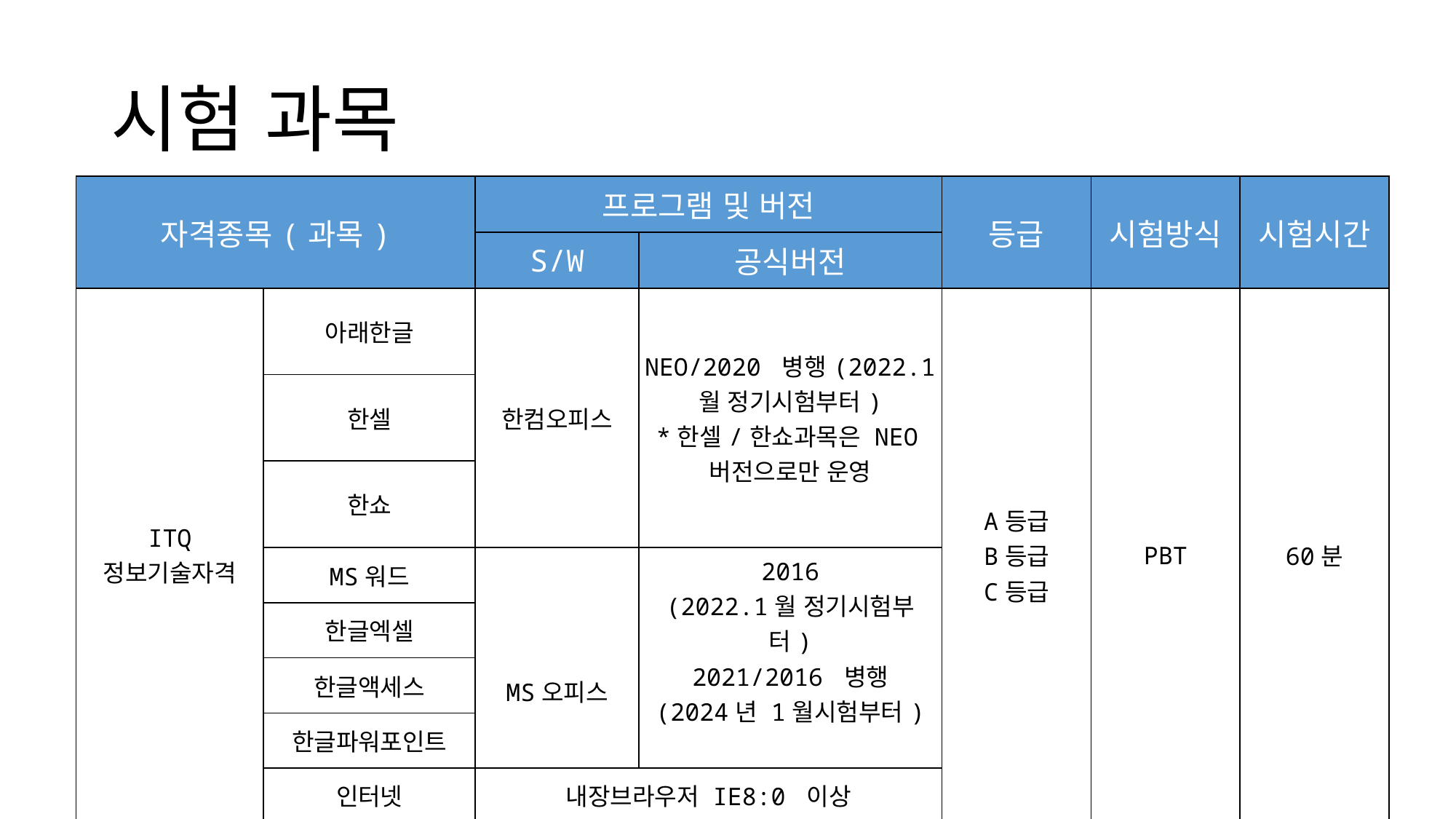

# 시험 과목
| 자격종목(과목) |  | 프로그램 및 버전 |  | 등급 | 시험방식 | 시험시간 |
| --- | --- | --- | --- | --- | --- | --- |
|  |  | S/W | 공식버전 |  |  |  |
| ITQ 정보기술자격 | 아래한글 | 한컴오피스 | NEO/2020 병행(2022.1월 정기시험부터) \*한셀/한쇼과목은 NEO버전으로만 운영 | A등급 B등급 C등급 | PBT | 60분 |
|  | 한셀 |  |  |  |  |  |
|  | 한쇼 |  |  |  |  |  |
|  | MS워드 | MS오피스 | 2016 (2022.1월 정기시험부터) 2021/2016 병행 (2024년 1월시험부터) |  |  |  |
|  | 한글엑셀 |  |  |  |  |  |
|  | 한글액세스 |  |  |  |  |  |
|  | 한글파워포인트 |  |  |  |  |  |
|  | 인터넷 | 내장브라우저 IE8:0 이상 |  |  |  |  |